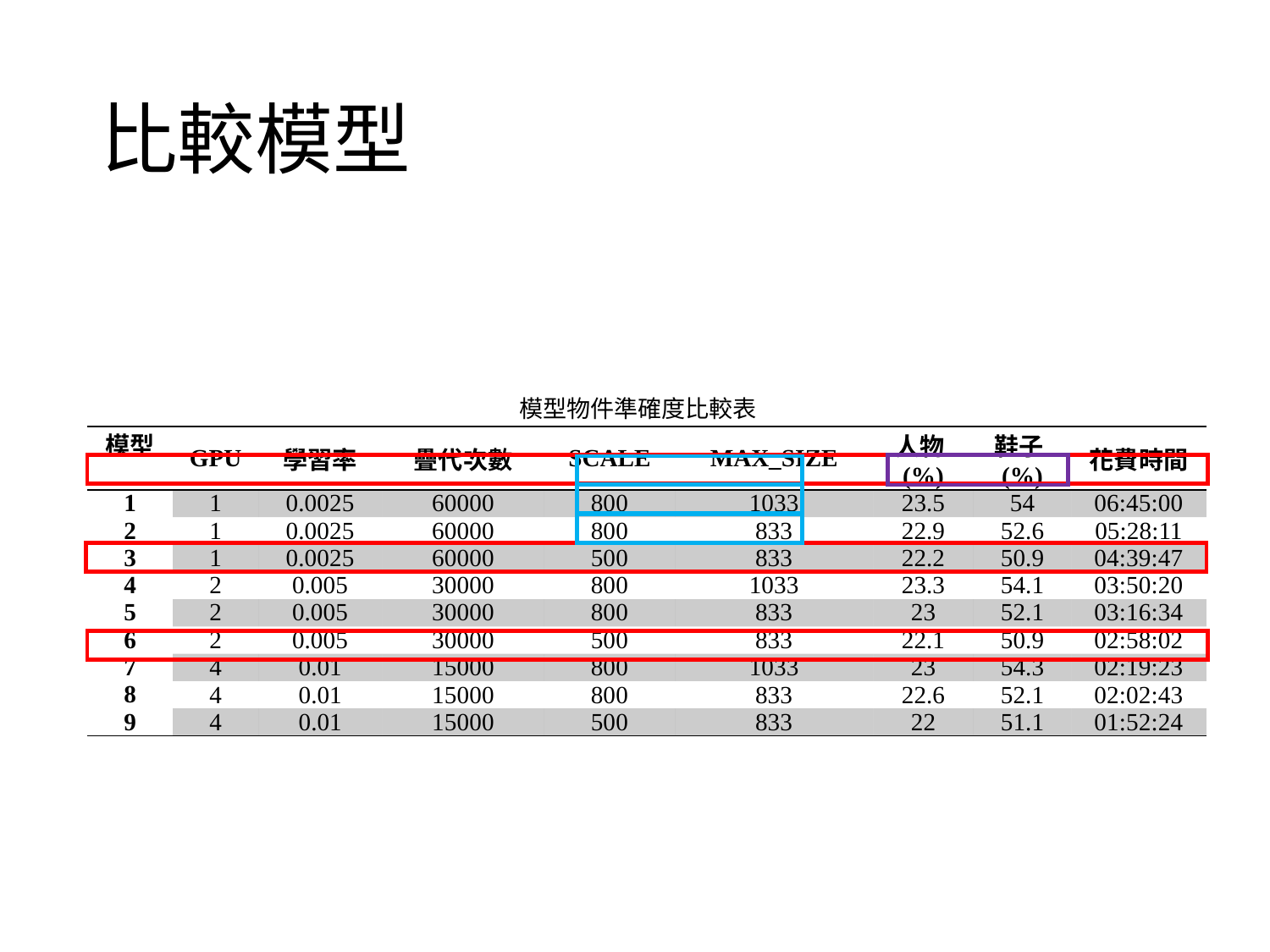

# 比較模型
模型物件準確度比較表
| 模型 | GPU | 學習率 | 疊代次數 | SCALE | MAX\_SIZE | 人物(%) | 鞋子(%) | 花費時間 |
| --- | --- | --- | --- | --- | --- | --- | --- | --- |
| 1 | 1 | 0.0025 | 60000 | 800 | 1033 | 23.5 | 54 | 06:45:00 |
| 2 | 1 | 0.0025 | 60000 | 800 | 833 | 22.9 | 52.6 | 05:28:11 |
| 3 | 1 | 0.0025 | 60000 | 500 | 833 | 22.2 | 50.9 | 04:39:47 |
| 4 | 2 | 0.005 | 30000 | 800 | 1033 | 23.3 | 54.1 | 03:50:20 |
| 5 | 2 | 0.005 | 30000 | 800 | 833 | 23 | 52.1 | 03:16:34 |
| 6 | 2 | 0.005 | 30000 | 500 | 833 | 22.1 | 50.9 | 02:58:02 |
| 7 | 4 | 0.01 | 15000 | 800 | 1033 | 23 | 54.3 | 02:19:23 |
| 8 | 4 | 0.01 | 15000 | 800 | 833 | 22.6 | 52.1 | 02:02:43 |
| 9 | 4 | 0.01 | 15000 | 500 | 833 | 22 | 51.1 | 01:52:24 |